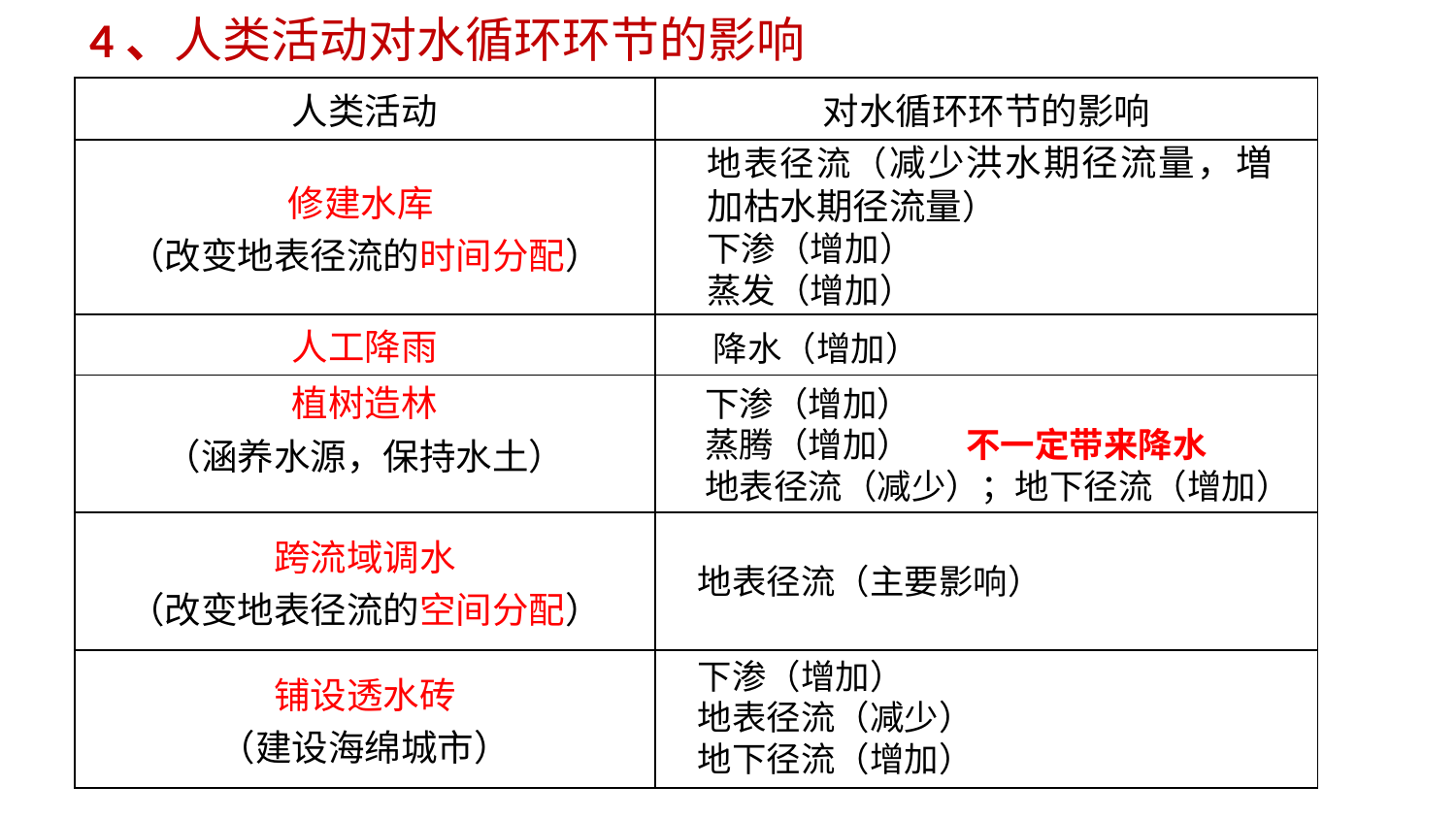

4、人类活动对水循环环节的影响
| 人类活动 | 对水循环环节的影响 |
| --- | --- |
| 修建水库 （改变地表径流的时间分配） |  |
| 人工降雨 |  |
| 植树造林 （涵养水源，保持水土） |  |
| 跨流域调水 （改变地表径流的空间分配） |  |
| 铺设透水砖 （建设海绵城市） |  |
地表径流（减少洪水期径流量，増加枯水期径流量）
下渗（增加）
蒸发（增加）
降水（增加）
下渗（增加）
蒸腾（增加）       不一定带来降水
地表径流（减少）；地下径流（增加）
地表径流（主要影响）
下渗（增加）
地表径流（减少）
地下径流（增加）